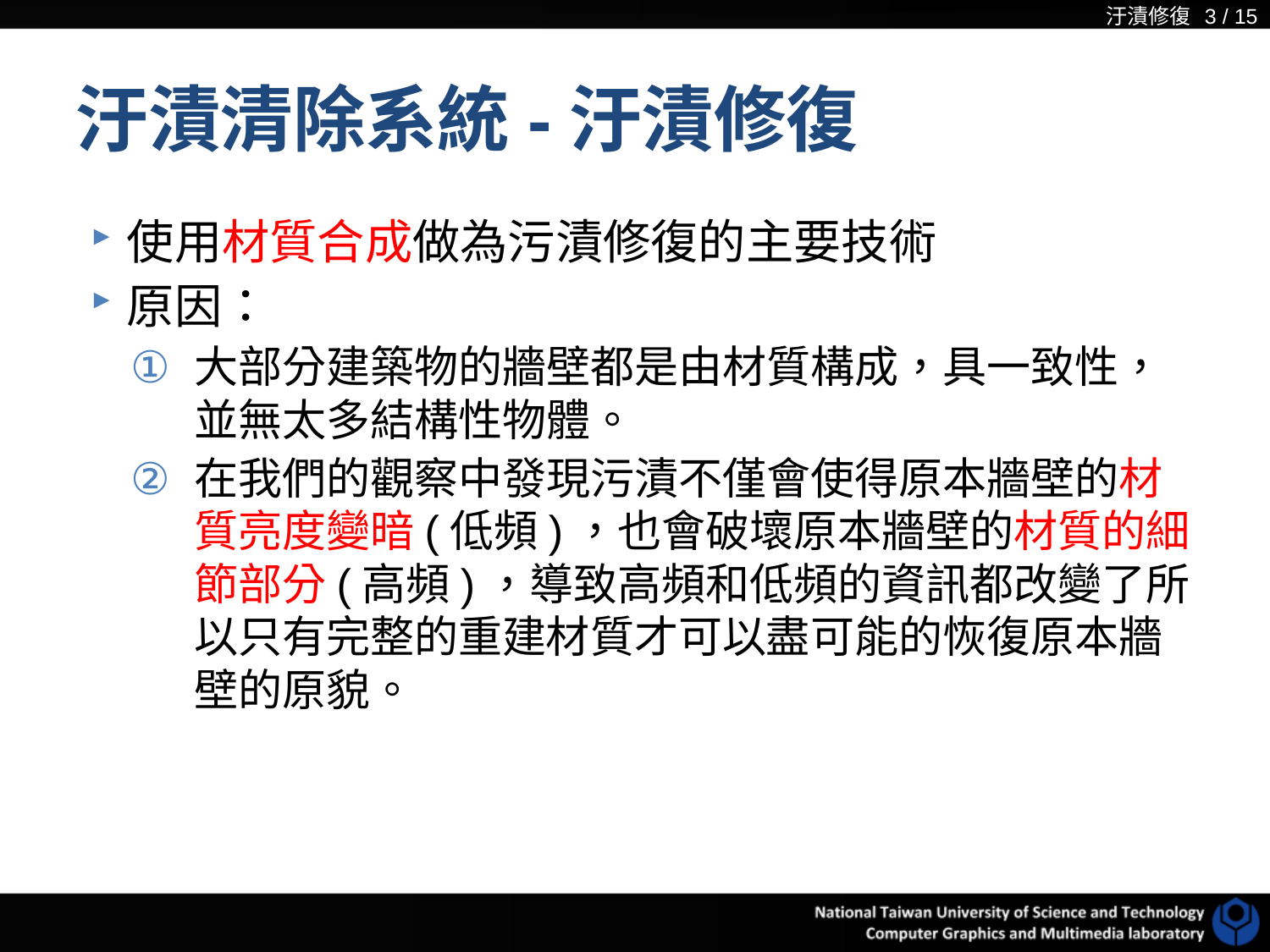

汙漬修復  3 / 15

# 汙漬清除系統-汙漬修復
使用材質合成做為污漬修復的主要技術
原因：
大部分建築物的牆壁都是由材質構成，具一致性，並無太多結構性物體。
在我們的觀察中發現污漬不僅會使得原本牆壁的材質亮度變暗(低頻)，也會破壞原本牆壁的材質的細節部分(高頻)，導致高頻和低頻的資訊都改變了所以只有完整的重建材質才可以盡可能的恢復原本牆壁的原貌。